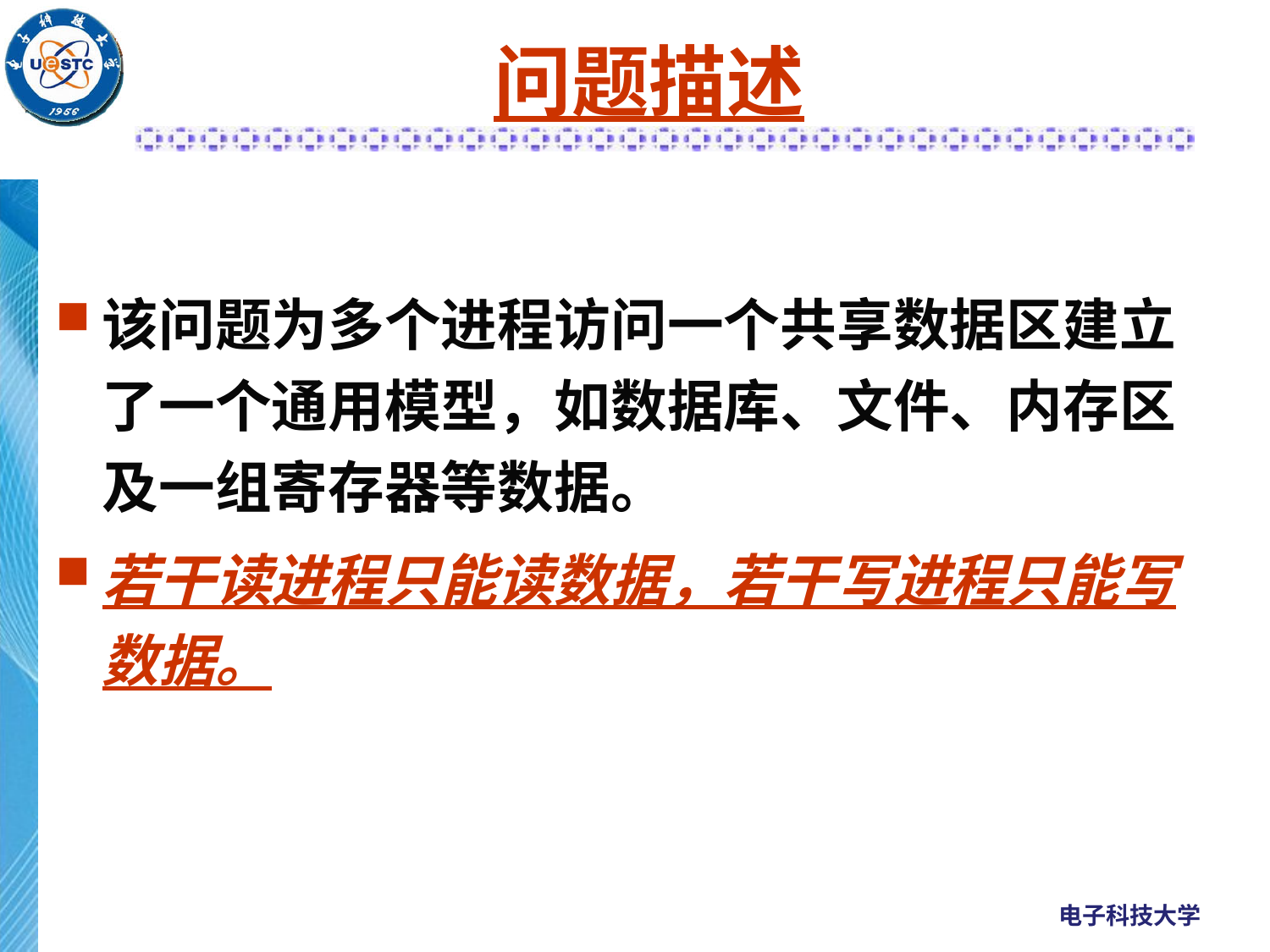

问题描述
该问题为多个进程访问一个共享数据区建立了一个通用模型，如数据库、文件、内存区及一组寄存器等数据。
若干读进程只能读数据，若干写进程只能写数据。